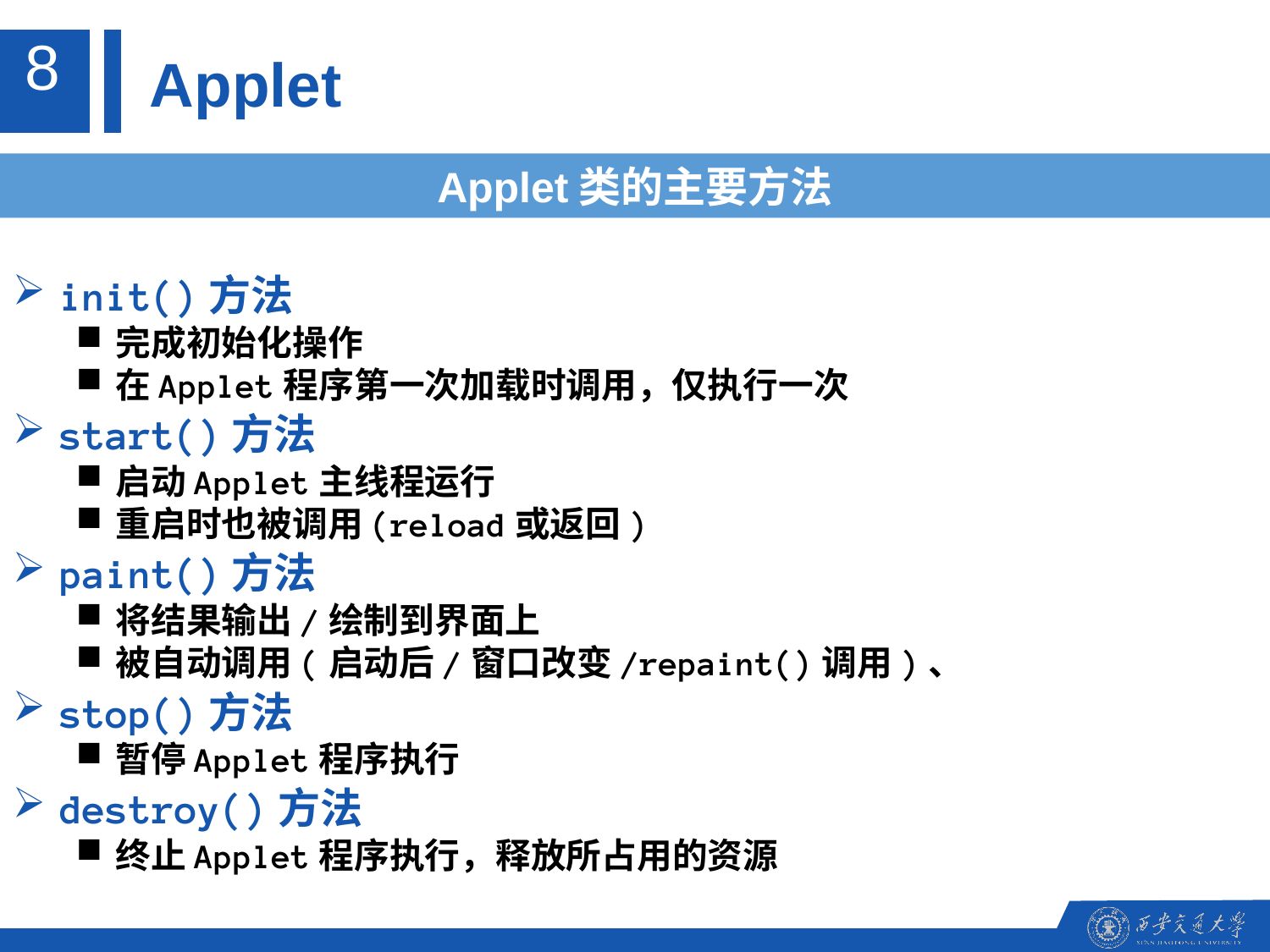

8
Applet
Applet类的主要方法
init()方法
完成初始化操作
在Applet程序第一次加载时调用，仅执行一次
start()方法
启动Applet主线程运行
重启时也被调用(reload或返回)
paint()方法
将结果输出/绘制到界面上
被自动调用(启动后/窗口改变/repaint()调用)、
stop()方法
暂停Applet程序执行
destroy()方法
终止Applet程序执行，释放所占用的资源